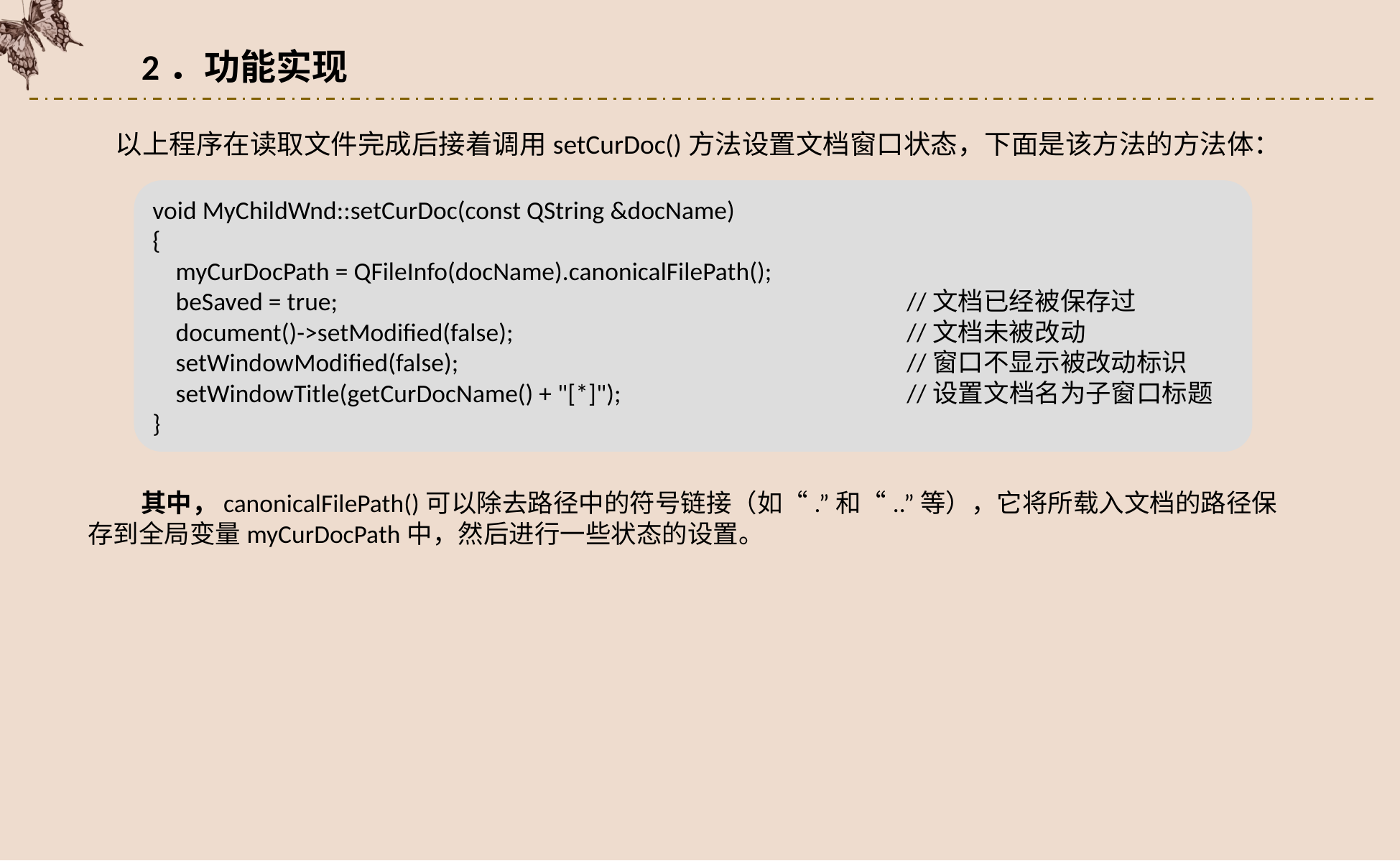

2．功能实现
以上程序在读取文件完成后接着调用setCurDoc()方法设置文档窗口状态，下面是该方法的方法体：
void MyChildWnd::setCurDoc(const QString &docName)
{
    myCurDocPath = QFileInfo(docName).canonicalFilePath();
    beSaved = true;						//文档已经被保存过
    document()->setModified(false);				//文档未被改动
    setWindowModified(false);					//窗口不显示被改动标识
    setWindowTitle(getCurDocName() + "[*]");			//设置文档名为子窗口标题
}
其中，canonicalFilePath()可以除去路径中的符号链接（如“.”和“..”等），它将所载入文档的路径保存到全局变量myCurDocPath中，然后进行一些状态的设置。